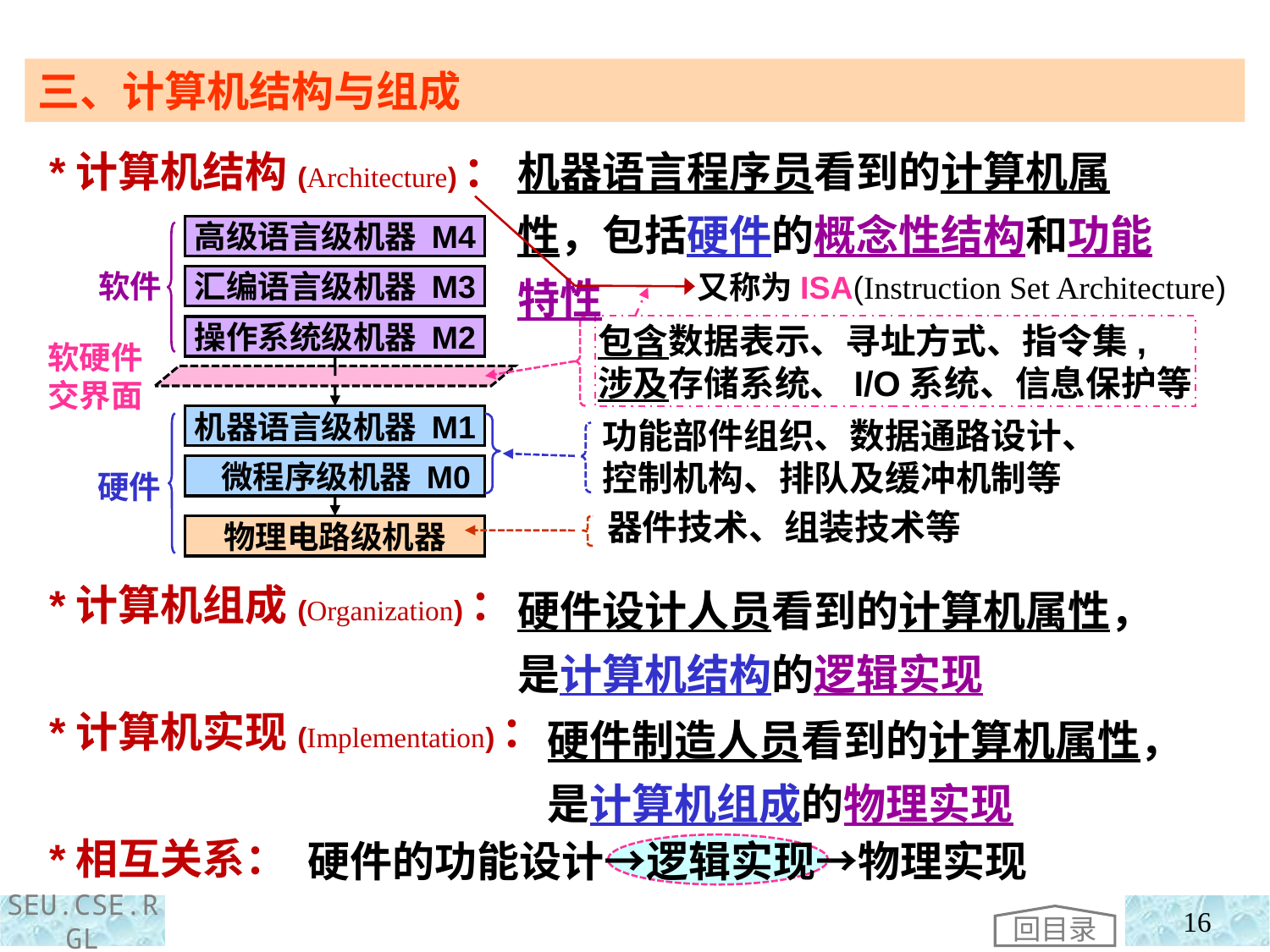

三、计算机结构与组成
 *计算机结构(Architecture)：

 *计算机组成(Organization)：

 *计算机实现(Implementation)：

 *相互关系：
机器语言程序员看到的计算机属性，包括硬件的概念性结构和功能特性

又称为ISA(Instruction Set Architecture)

高级语言级机器 M4

软件
汇编语言级机器 M3
操作系统级机器 M2
软硬件交界面

机器语言级机器 M1

  微程序级机器 M0
硬件

物理电路级机器
包含数据表示、寻址方式、指令集,
涉及存储系统、I/O系统、信息保护等

功能部件组织、数据通路设计、控制机构、排队及缓冲机制等

器件技术、组装技术等

硬件设计人员看到的计算机属性，是计算机结构的逻辑实现
硬件制造人员看到的计算机属性，是计算机组成的物理实现
硬件的功能设计→逻辑实现→物理实现

回目录
16